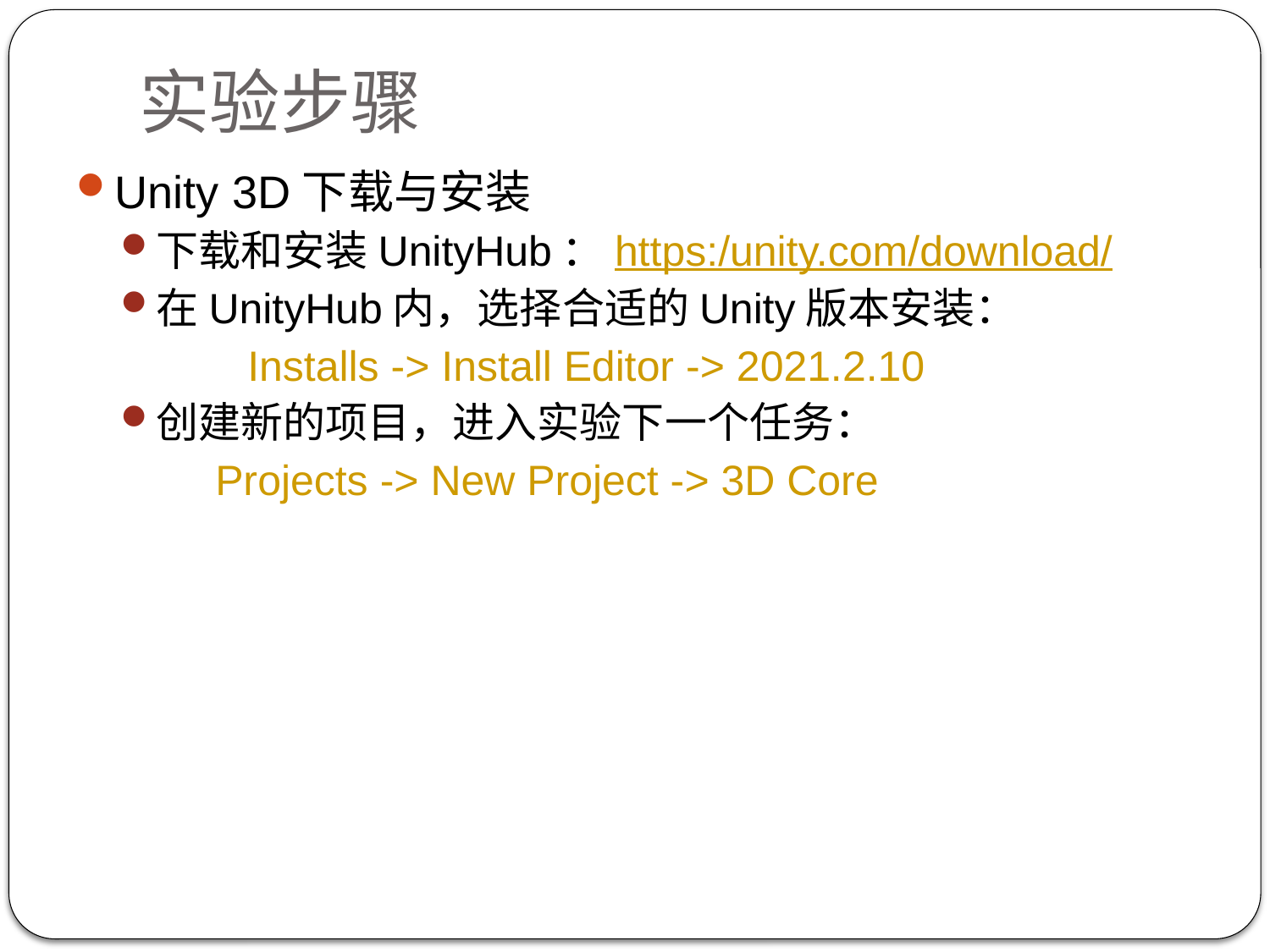

# 实验步骤
Unity 3D下载与安装
下载和安装UnityHub：https:/unity.com/download/
在UnityHub内，选择合适的Unity版本安装：
	Installs -> Install Editor -> 2021.2.10
创建新的项目，进入实验下一个任务：
        Projects -> New Project -> 3D Core